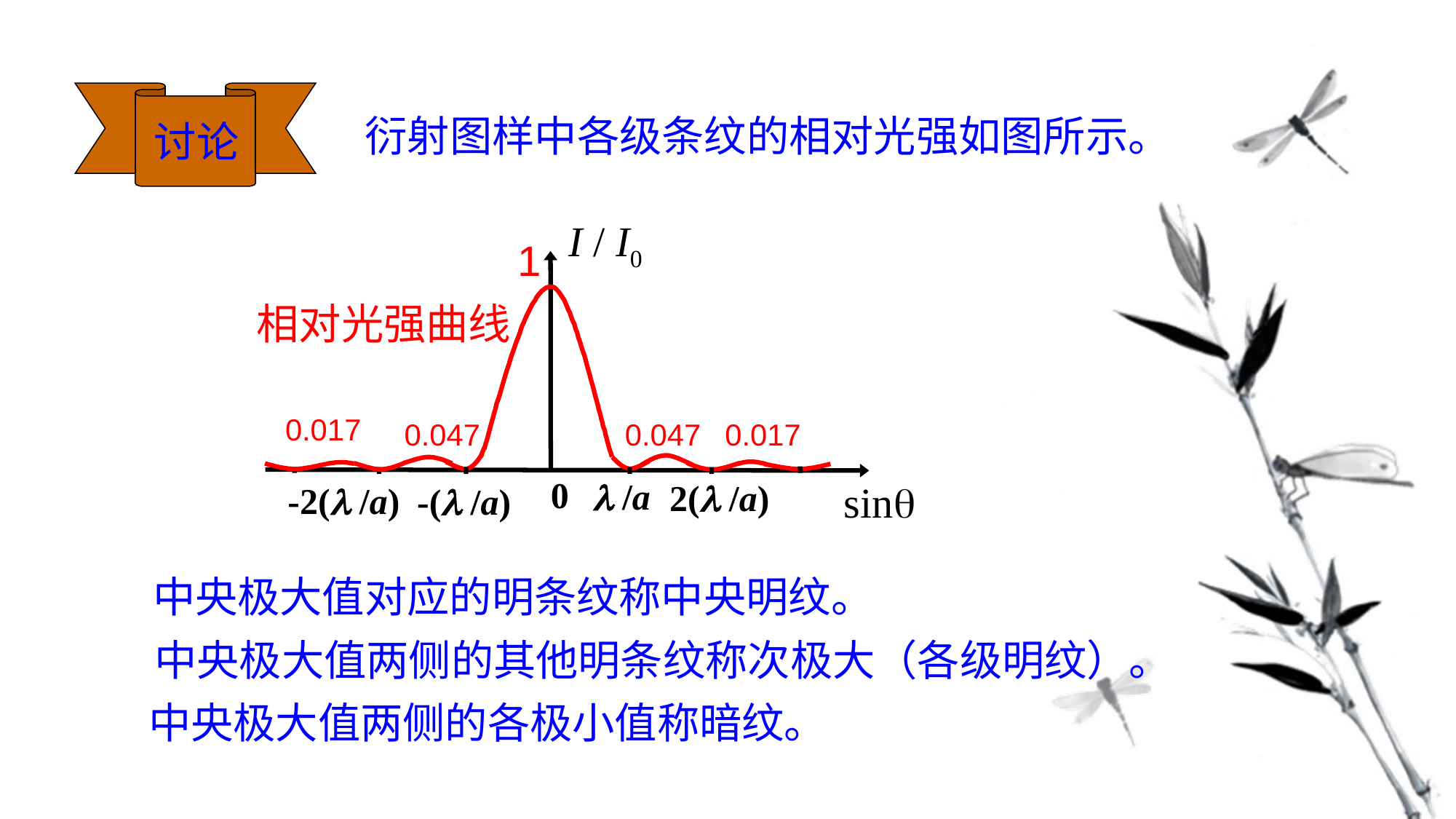

讨论
衍射图样中各级条纹的相对光强如图所示。
I / I0
 1

相对光强曲线
0.017
0.047
0.047
0.017

sinθ
 0
λ /a
2(λ /a)
-2(λ /a)
-(λ /a)
中央极大值对应的明条纹称中央明纹。
中央极大值两侧的其他明条纹称次极大（各级明纹）。
中央极大值两侧的各极小值称暗纹。